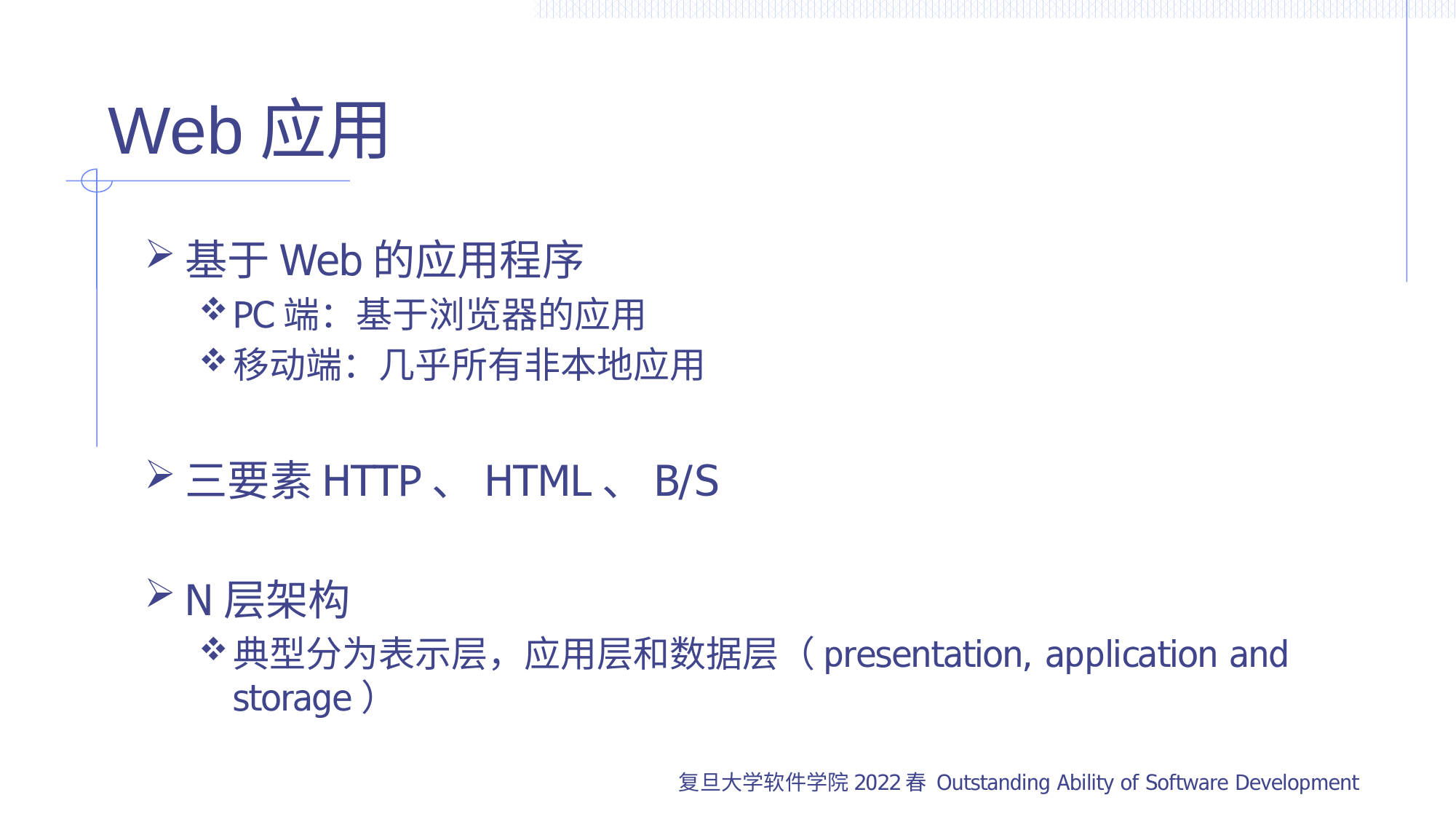

# Web应用
基于Web的应用程序
PC端：基于浏览器的应用
移动端：几乎所有非本地应用

三要素HTTP、HTML、B/S

N层架构
典型分为表示层，应用层和数据层（presentation, application and storage）